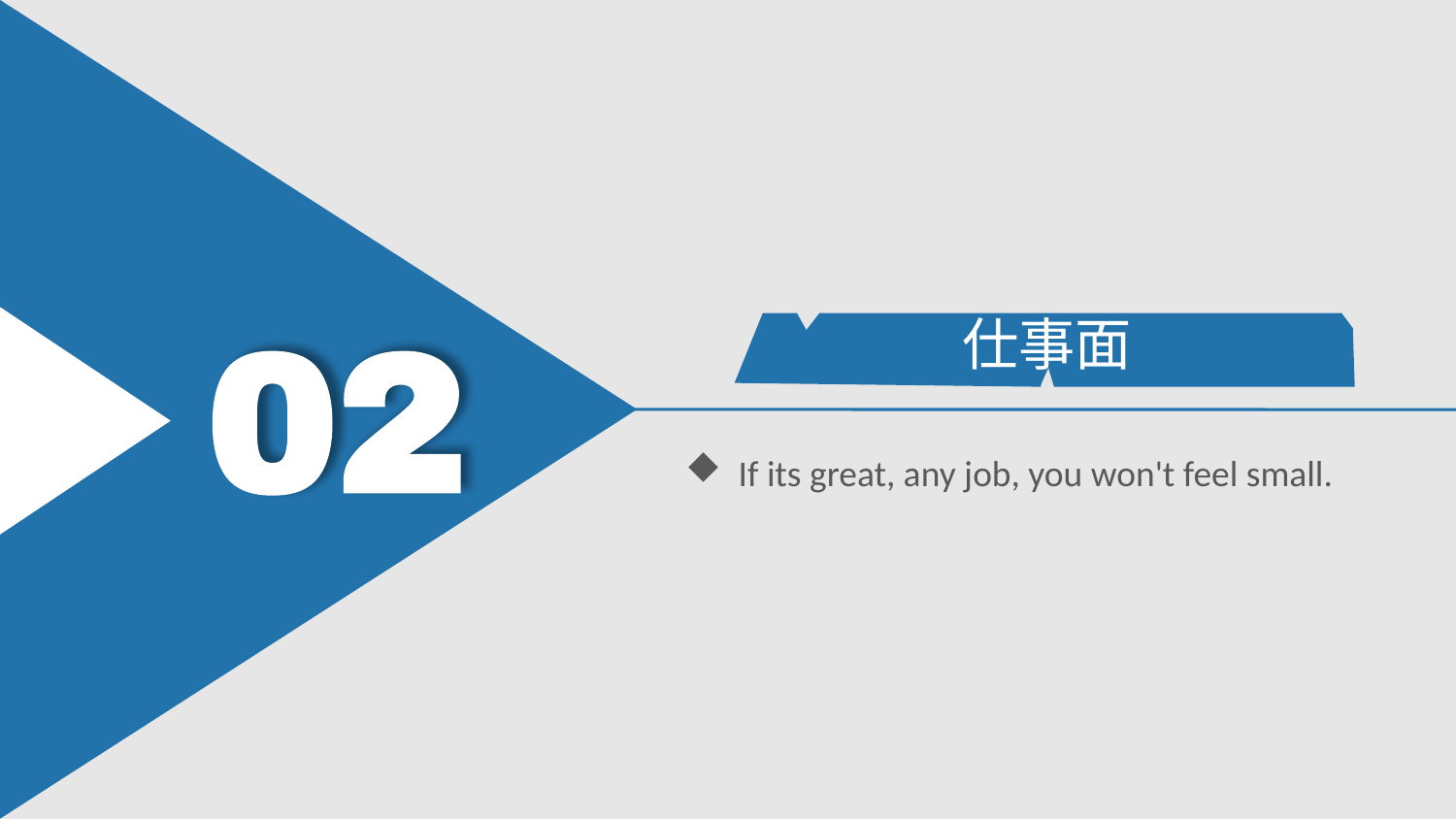

02
仕事面

  If its great, any job, you won't feel small.